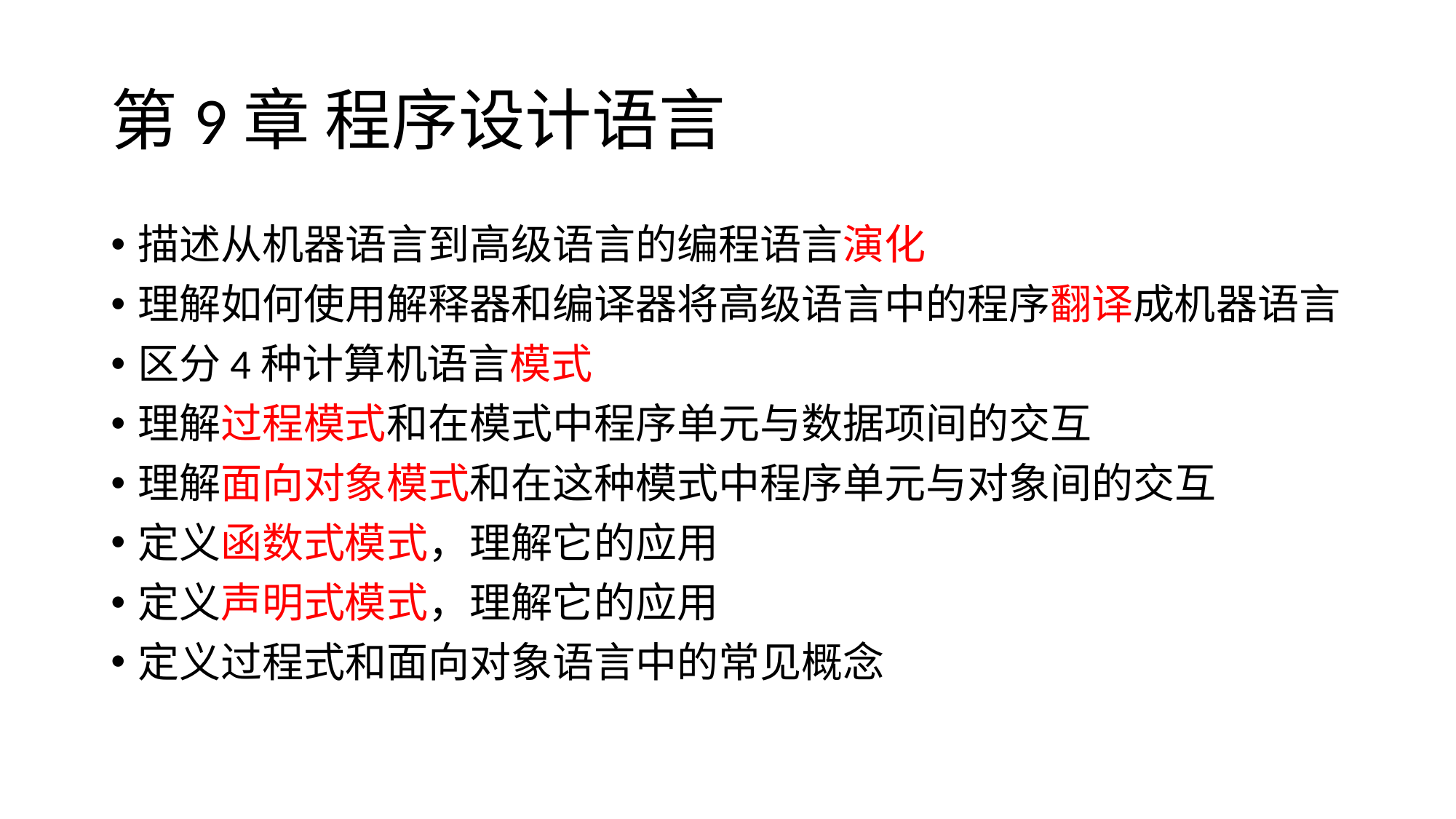

# 第9章 程序设计语言
描述从机器语言到高级语言的编程语言演化
理解如何使用解释器和编译器将高级语言中的程序翻译成机器语言
区分4种计算机语言模式
理解过程模式和在模式中程序单元与数据项间的交互
理解面向对象模式和在这种模式中程序单元与对象间的交互
定义函数式模式，理解它的应用
定义声明式模式，理解它的应用
定义过程式和面向对象语言中的常见概念